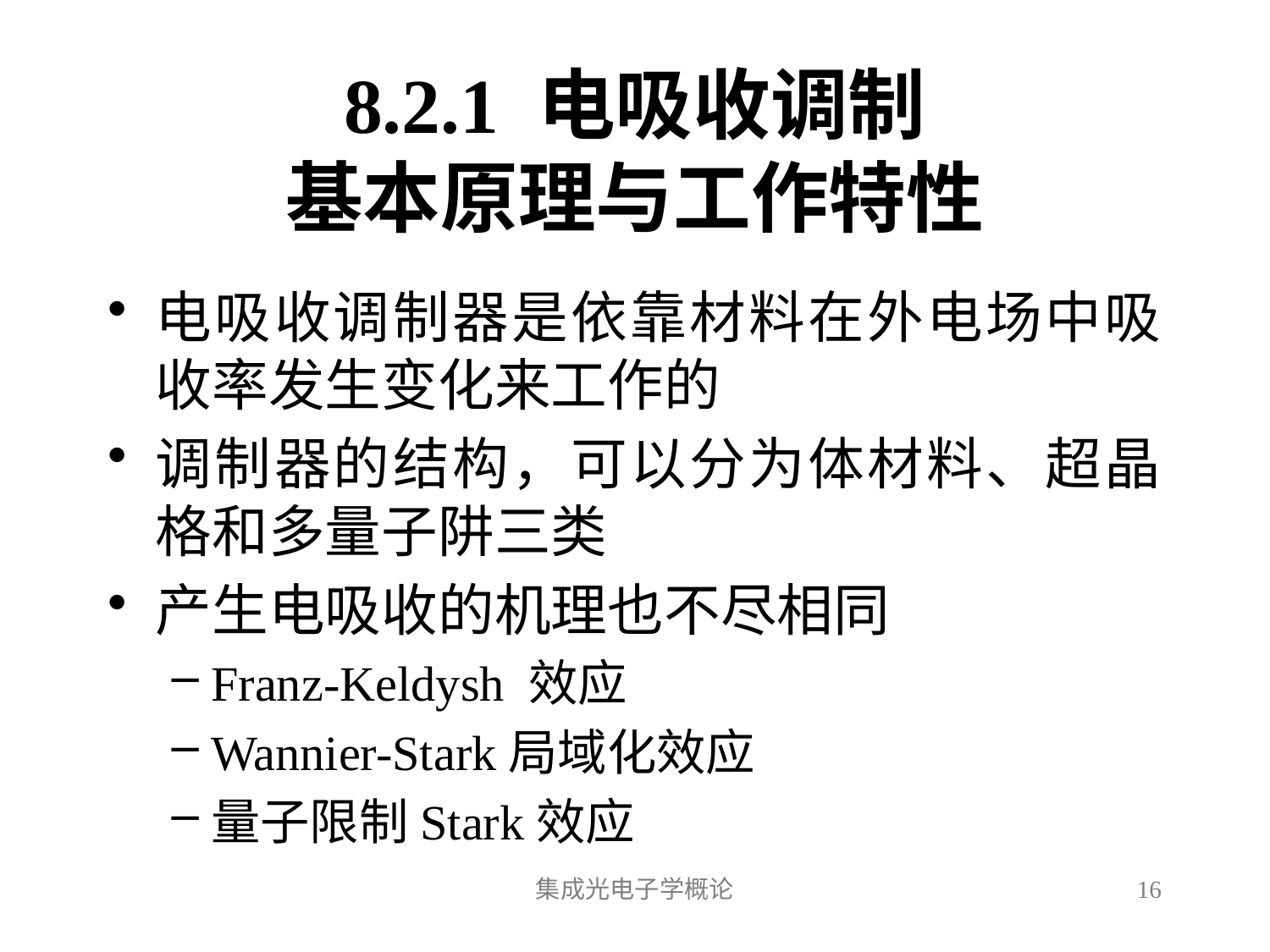

# 8.2.1 电吸收调制 基本原理与工作特性
电吸收调制器是依靠材料在外电场中吸收率发生变化来工作的
调制器的结构，可以分为体材料、超晶格和多量子阱三类
产生电吸收的机理也不尽相同
Franz-Keldysh 效应
Wannier-Stark局域化效应
量子限制Stark效应
集成光电子学概论
16